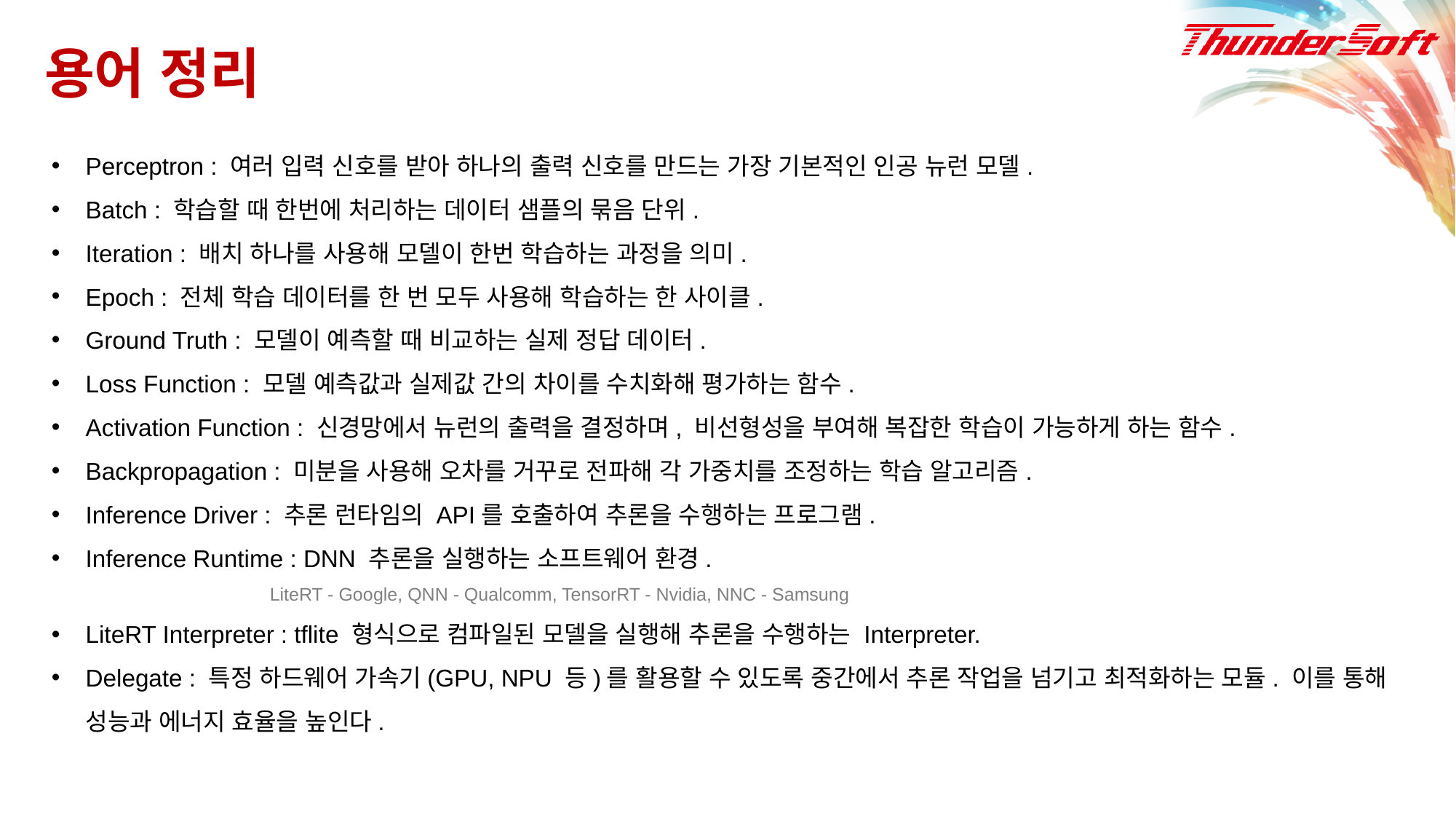

# 용어 정리
Perceptron : 여러 입력 신호를 받아 하나의 출력 신호를 만드는 가장 기본적인 인공 뉴런 모델.
Batch : 학습할 때 한번에 처리하는 데이터 샘플의 묶음 단위.
Iteration : 배치 하나를 사용해 모델이 한번 학습하는 과정을 의미.
Epoch : 전체 학습 데이터를 한 번 모두 사용해 학습하는 한 사이클.
Ground Truth : 모델이 예측할 때 비교하는 실제 정답 데이터.
Loss Function : 모델 예측값과 실제값 간의 차이를 수치화해 평가하는 함수.
Activation Function : 신경망에서 뉴런의 출력을 결정하며, 비선형성을 부여해 복잡한 학습이 가능하게 하는 함수.
Backpropagation : 미분을 사용해 오차를 거꾸로 전파해 각 가중치를 조정하는 학습 알고리즘.
Inference Driver : 추론 런타임의 API를 호출하여 추론을 수행하는 프로그램.
Inference Runtime : DNN 추론을 실행하는 소프트웨어 환경.
		LiteRT - Google, QNN - Qualcomm, TensorRT - Nvidia, NNC - Samsung
LiteRT Interpreter : tflite 형식으로 컴파일된 모델을 실행해 추론을 수행하는 Interpreter.
Delegate : 특정 하드웨어 가속기(GPU, NPU 등)를 활용할 수 있도록 중간에서 추론 작업을 넘기고 최적화하는 모듈. 이를 통해 성능과 에너지 효율을 높인다.